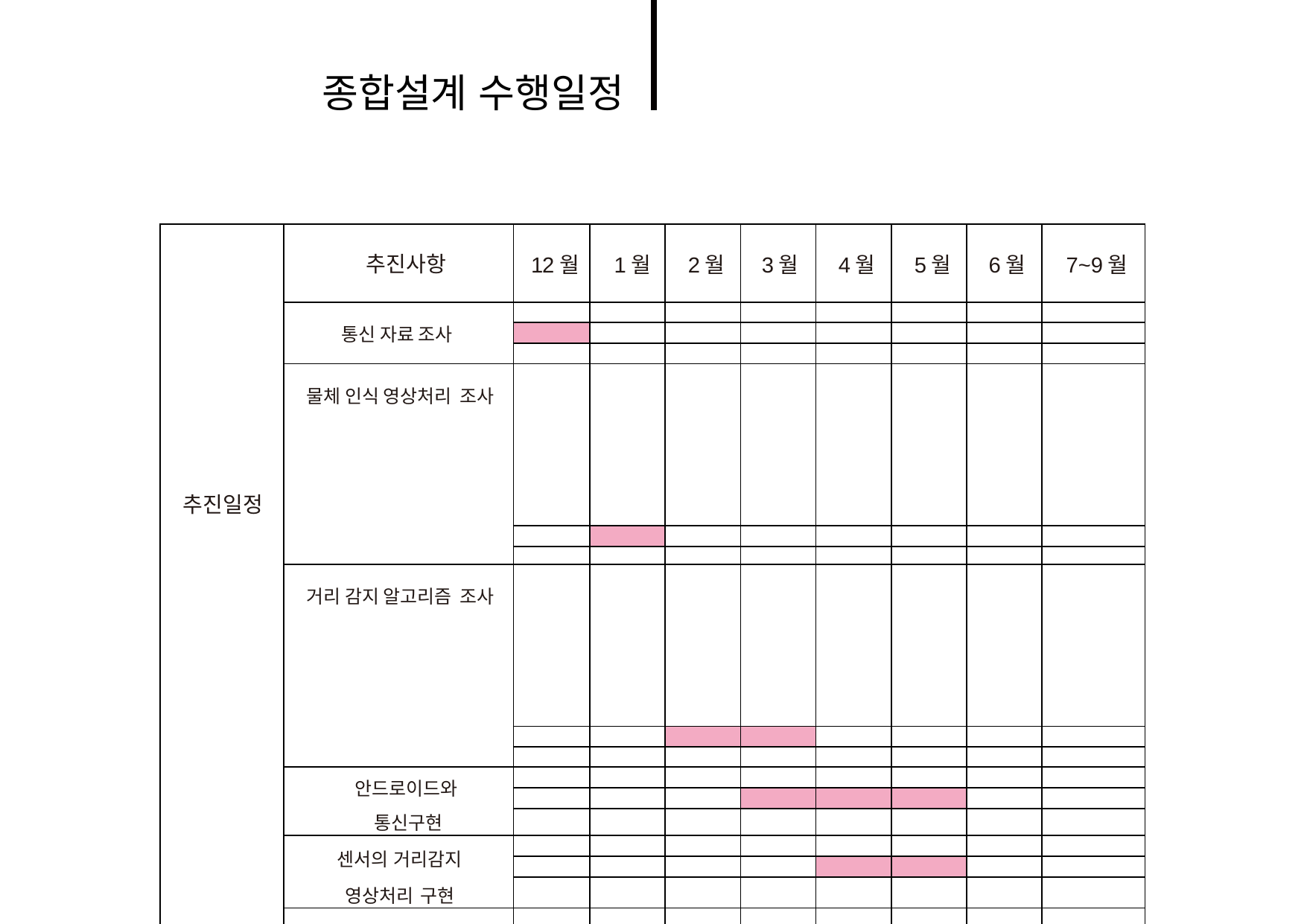

종합설계 수행일정
| 추진일정 | 추진사항 | 12월 | 1월 | 2월 | 3월 | 4월 | 5월 | 6월 | 7~9월 |
| --- | --- | --- | --- | --- | --- | --- | --- | --- | --- |
|  | 통신 자료 조사 |  |  |  |  |  |  |  |  |
|  |  |  |  |  |  |  |  |  |  |
|  |  |  |  |  |  |  |  |  |  |
|  | 물체 인식 영상처리 조사 |  |  |  |  |  |  |  |  |
|  |  |  |  |  |  |  |  |  |  |
|  |  |  |  |  |  |  |  |  |  |
|  | 거리 감지 알고리즘 조사 |  |  |  |  |  |  |  |  |
|  |  |  |  |  |  |  |  |  |  |
|  |  |  |  |  |  |  |  |  |  |
|  | 안드로이드와 통신구현 |  |  |  |  |  |  |  |  |
|  |  |  |  |  |  |  |  |  |  |
|  |  |  |  |  |  |  |  |  |  |
|  | 센서의 거리감지 영상처리 구현 |  |  |  |  |  |  |  |  |
|  |  |  |  |  |  |  |  |  |  |
|  |  |  |  |  |  |  |  |  |  |
|  | 단위 테스트 |  |  |  |  |  |  |  |  |
|  |  |  |  |  |  |  |  |  |  |
|  |  |  |  |  |  |  |  |  |  |
|  | 통합 테스트 |  |  |  |  |  |  |  |  |
|  |  |  |  |  |  |  |  |  |  |
|  |  |  |  |  |  |  |  |  |  |
|  | 테스트 및 유지보수 |  |  |  |  |  |  |  |  |
|  |  |  |  |  |  |  |  |  |  |
|  |  |  |  |  |  |  |  |  |  |